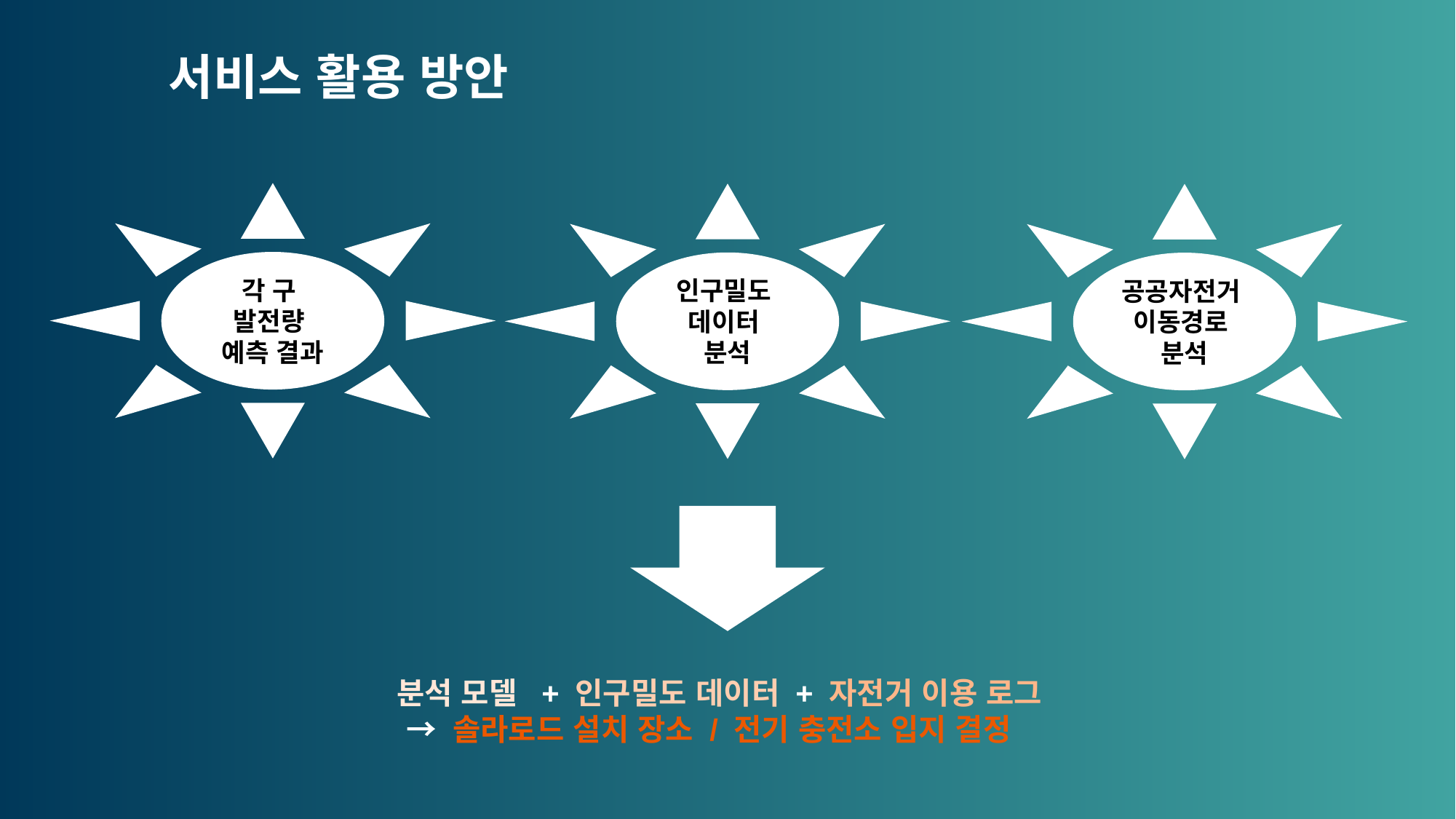

서비스 활용 방안
각 구
발전량
예측 결과
인구밀도
데이터
분석
공공자전거
이동경로
분석

    분석 모델  + 인구밀도 데이터 + 자전거 이용 로그
      → 솔라로드 설치 장소 / 전기 충전소 입지 결정